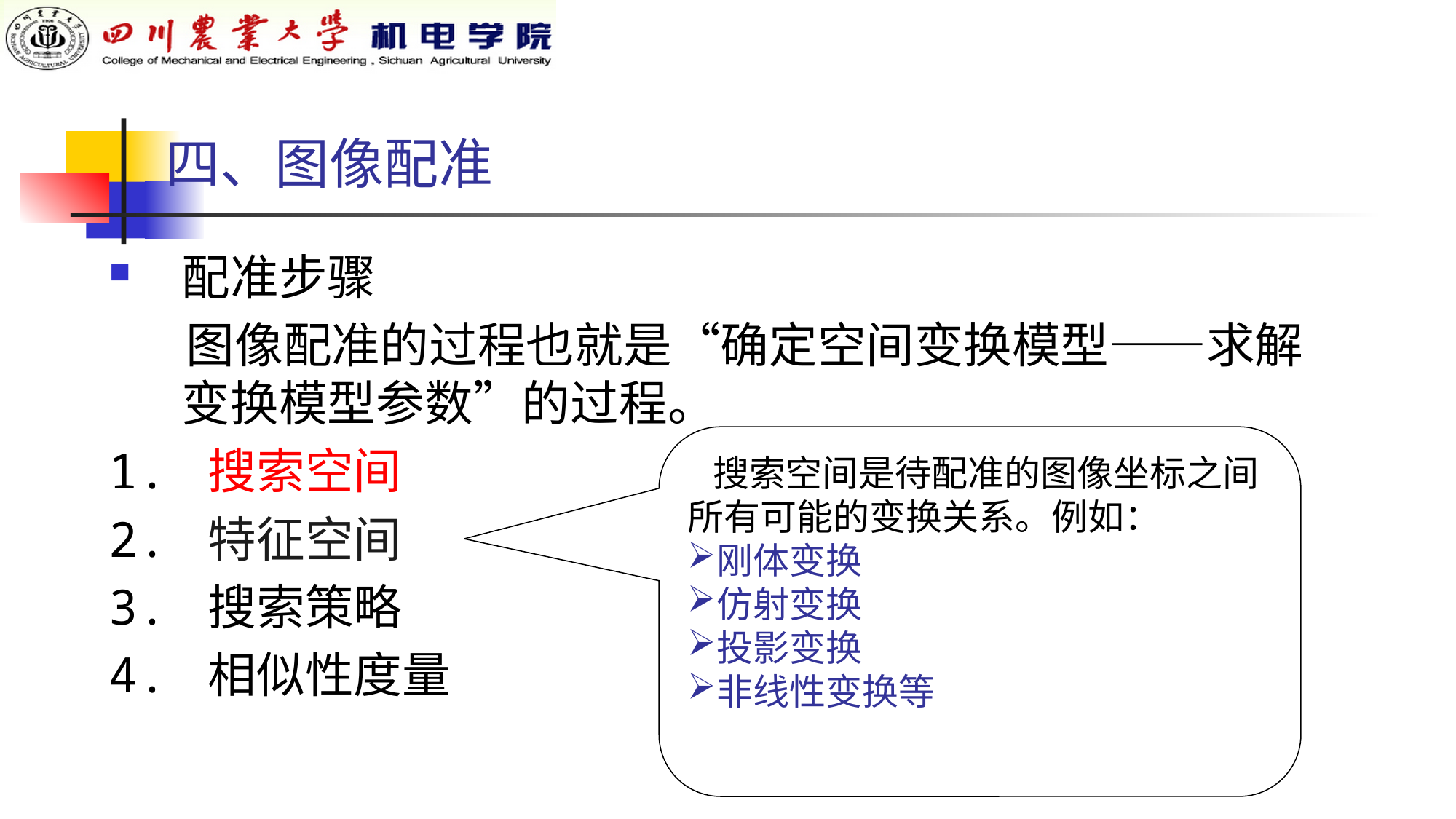

四、图像配准
配准步骤
      图像配准的过程也就是“确定空间变换模型——求解变换模型参数”的过程。
1. 搜索空间
2. 特征空间
3. 搜索策略
4. 相似性度量
  搜索空间是待配准的图像坐标之间所有可能的变换关系。例如：
刚体变换
仿射变换
投影变换
非线性变换等